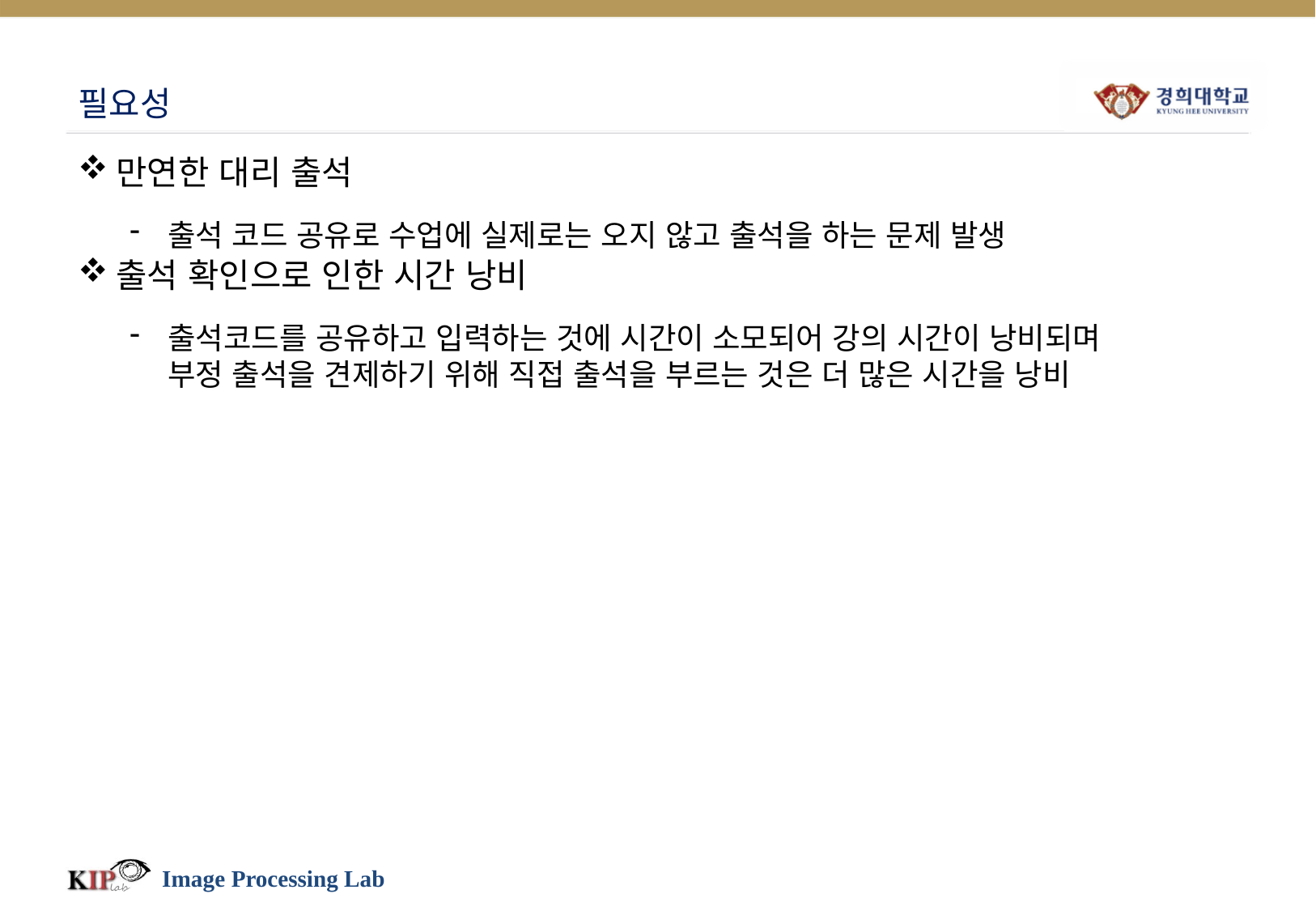

# 필요성
만연한 대리 출석
출석 코드 공유로 수업에 실제로는 오지 않고 출석을 하는 문제 발생
출석 확인으로 인한 시간 낭비
출석코드를 공유하고 입력하는 것에 시간이 소모되어 강의 시간이 낭비되며 부정 출석을 견제하기 위해 직접 출석을 부르는 것은 더 많은 시간을 낭비
Image Processing Lab